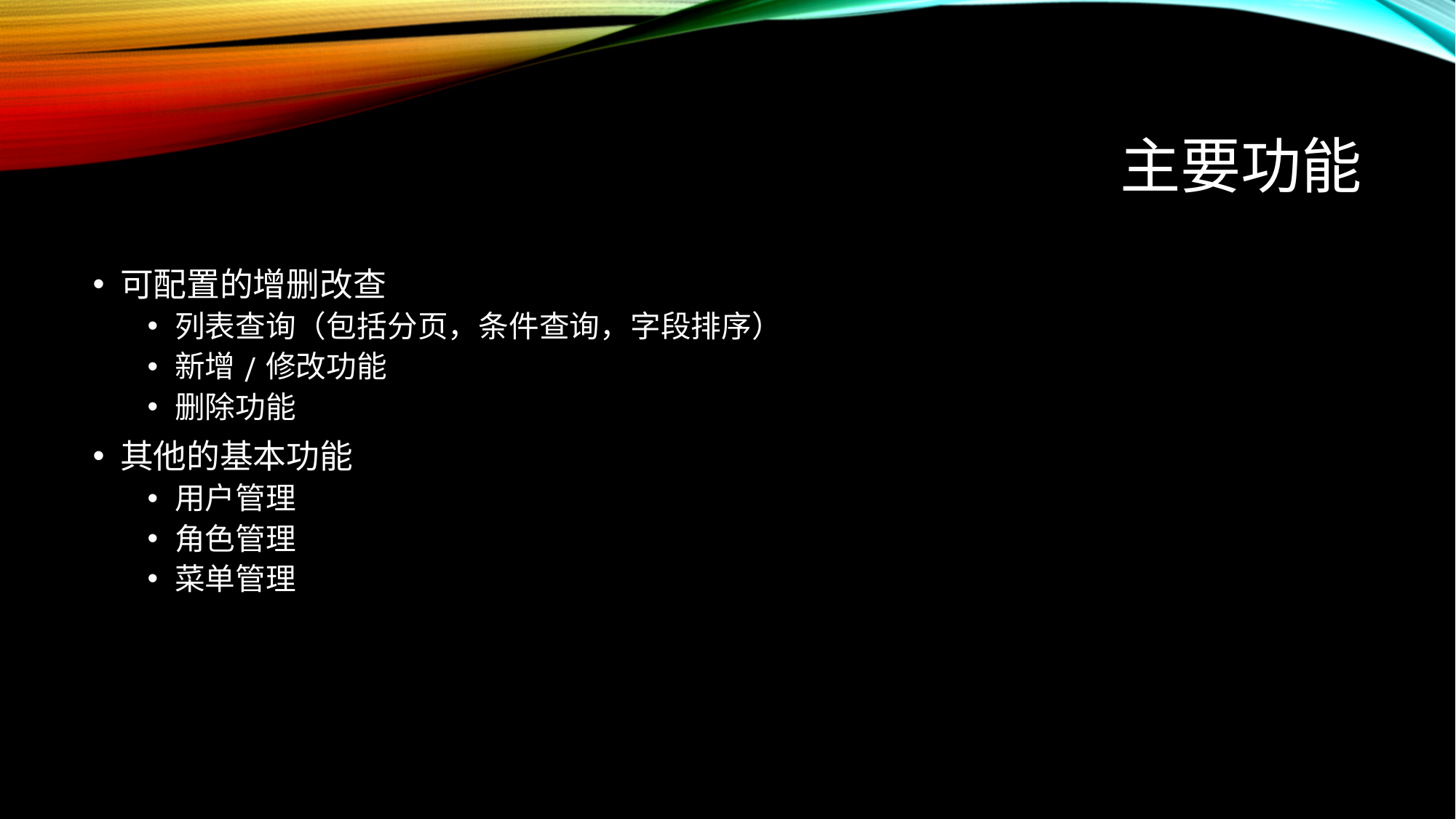

# 主要功能
可配置的增删改查
列表查询（包括分页，条件查询，字段排序）
新增/修改功能
删除功能
其他的基本功能
用户管理
角色管理
菜单管理